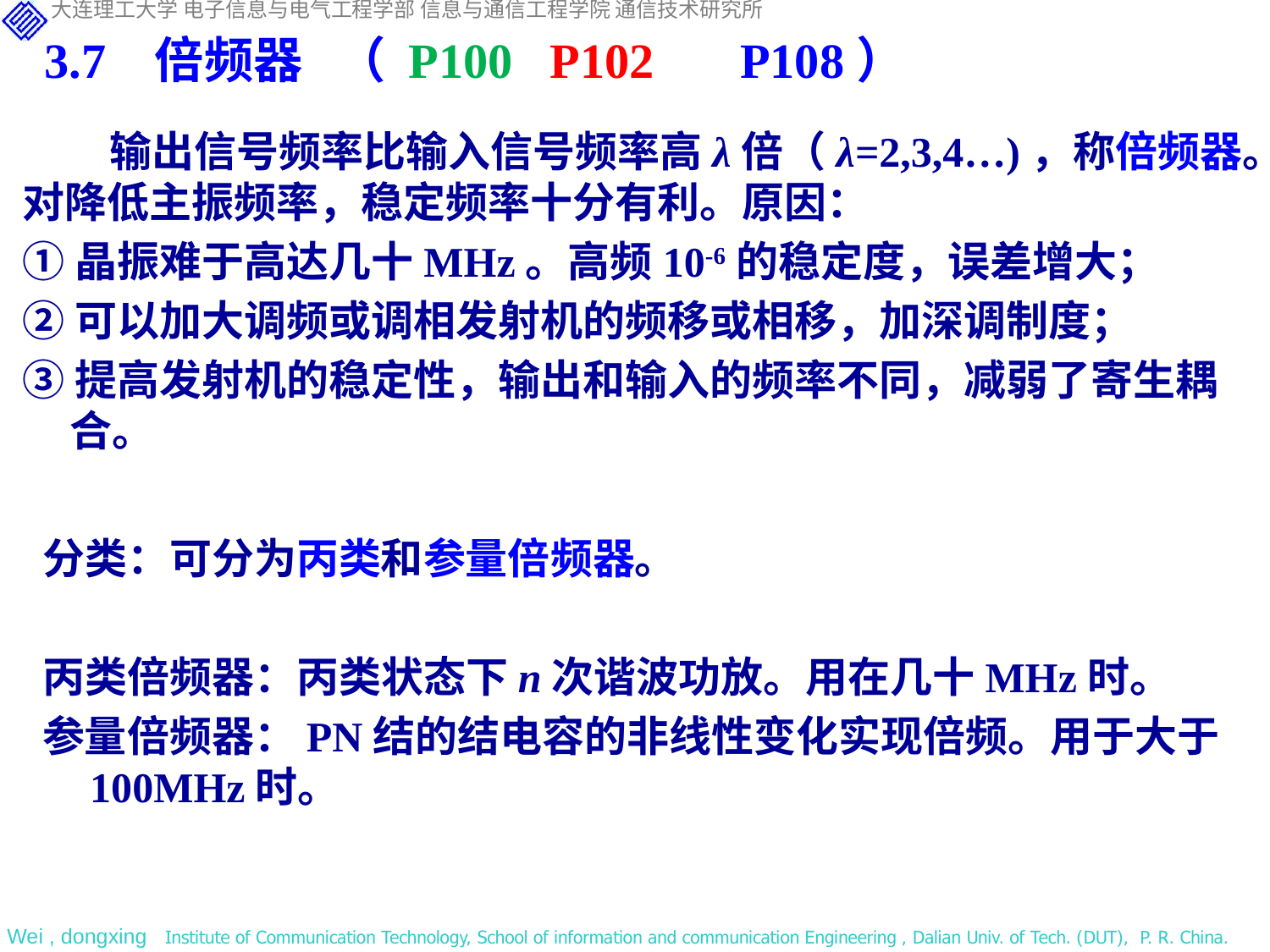

3.7   倍频器   （ P100   P102       P108）
输出信号频率比输入信号频率高λ倍（λ=2,3,4…)，称倍频器。对降低主振频率，稳定频率十分有利。原因：
①晶振难于高达几十MHz。高频10-6的稳定度，误差增大；
②可以加大调频或调相发射机的频移或相移，加深调制度；
③提高发射机的稳定性，输出和输入的频率不同，减弱了寄生耦合。
分类：可分为丙类和参量倍频器。

丙类倍频器：丙类状态下n次谐波功放。用在几十MHz时。
参量倍频器：PN结的结电容的非线性变化实现倍频。用于大于100MHz时。